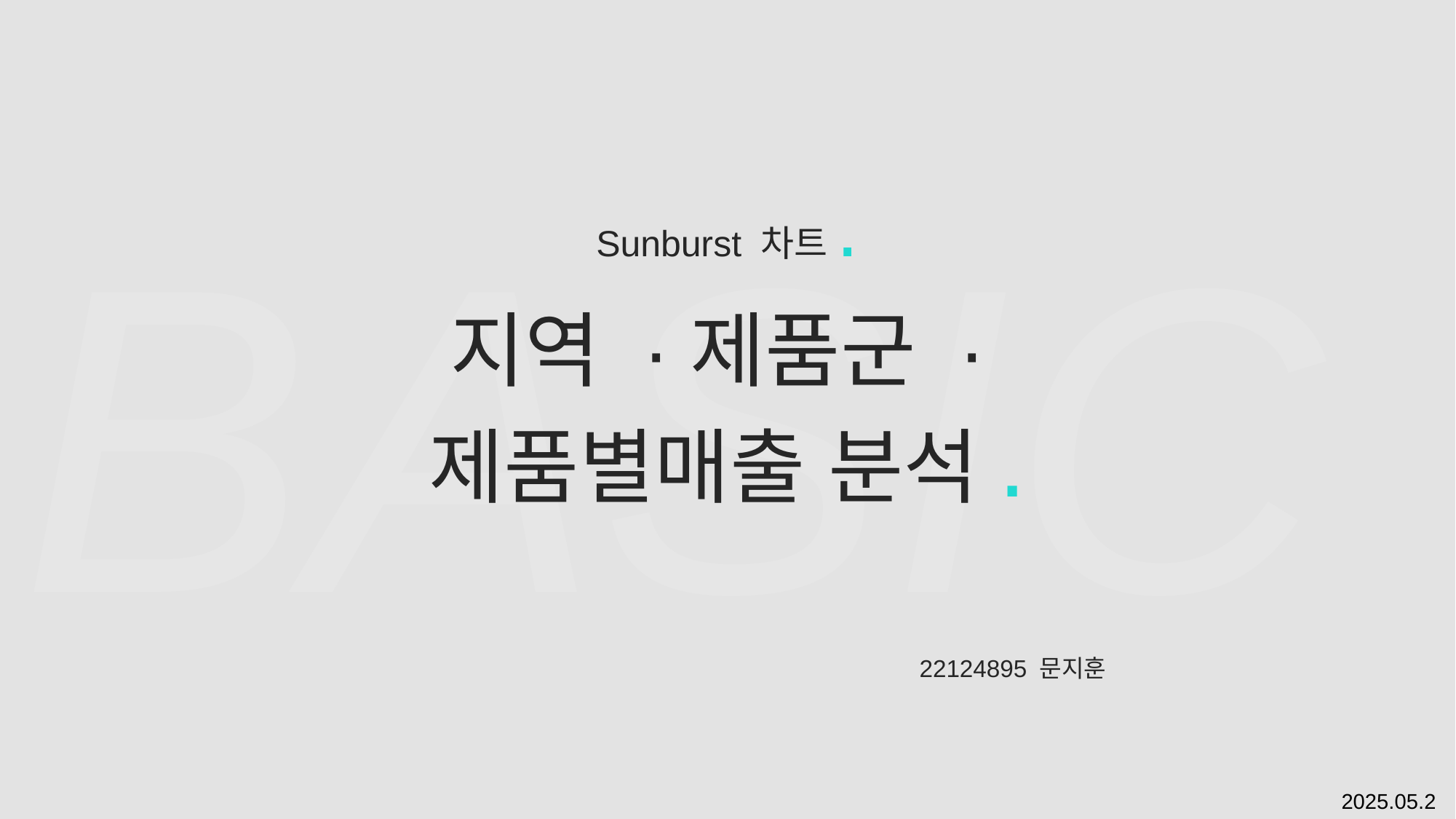

BASIC
Sunburst 차트.

지역 ·제품군 ·제품별매출 분석.
22124895 문지훈

2025.05.25